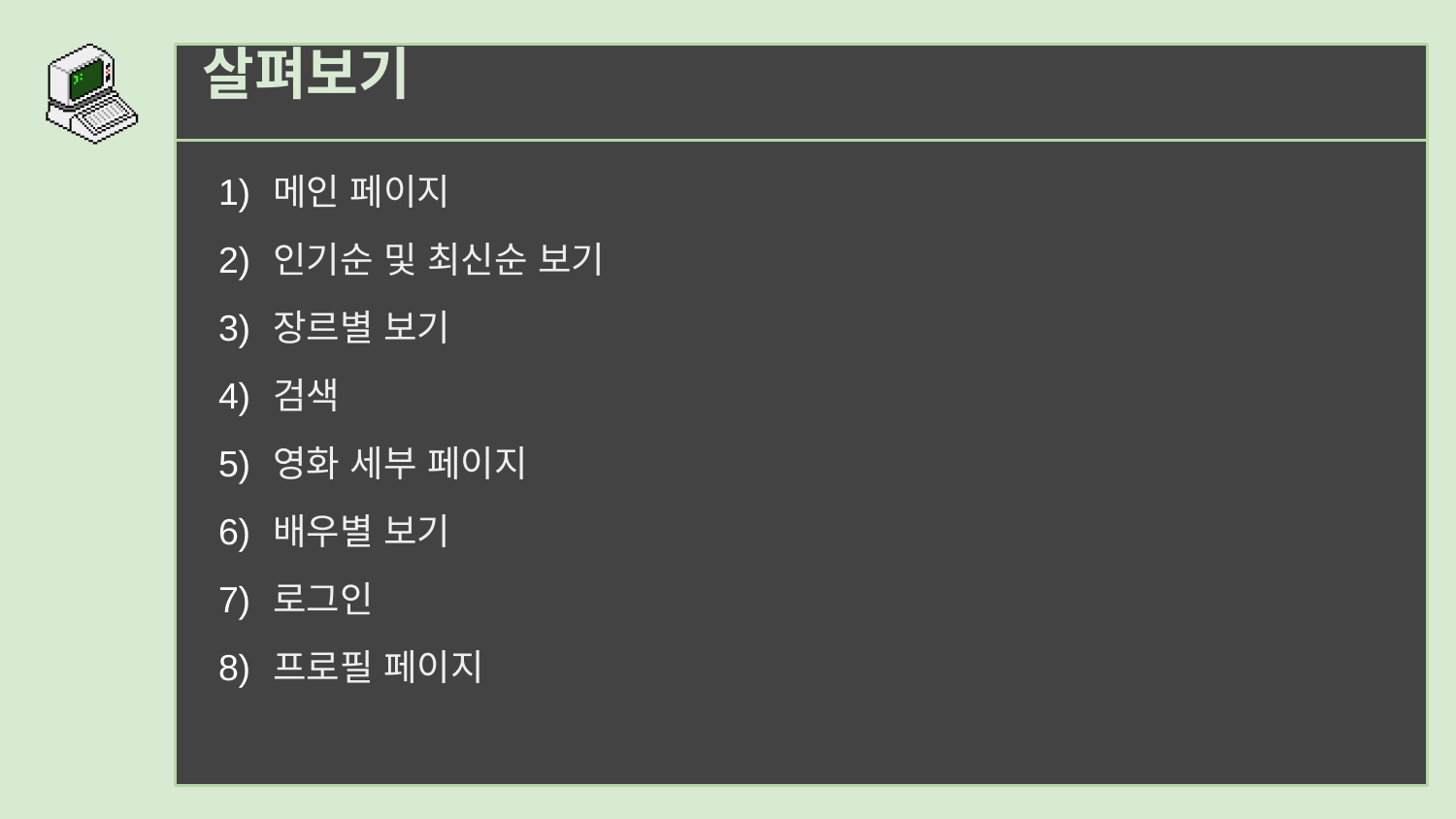

살펴보기
메인 페이지
인기순 및 최신순 보기
장르별 보기
검색
영화 세부 페이지
배우별 보기
로그인
프로필 페이지